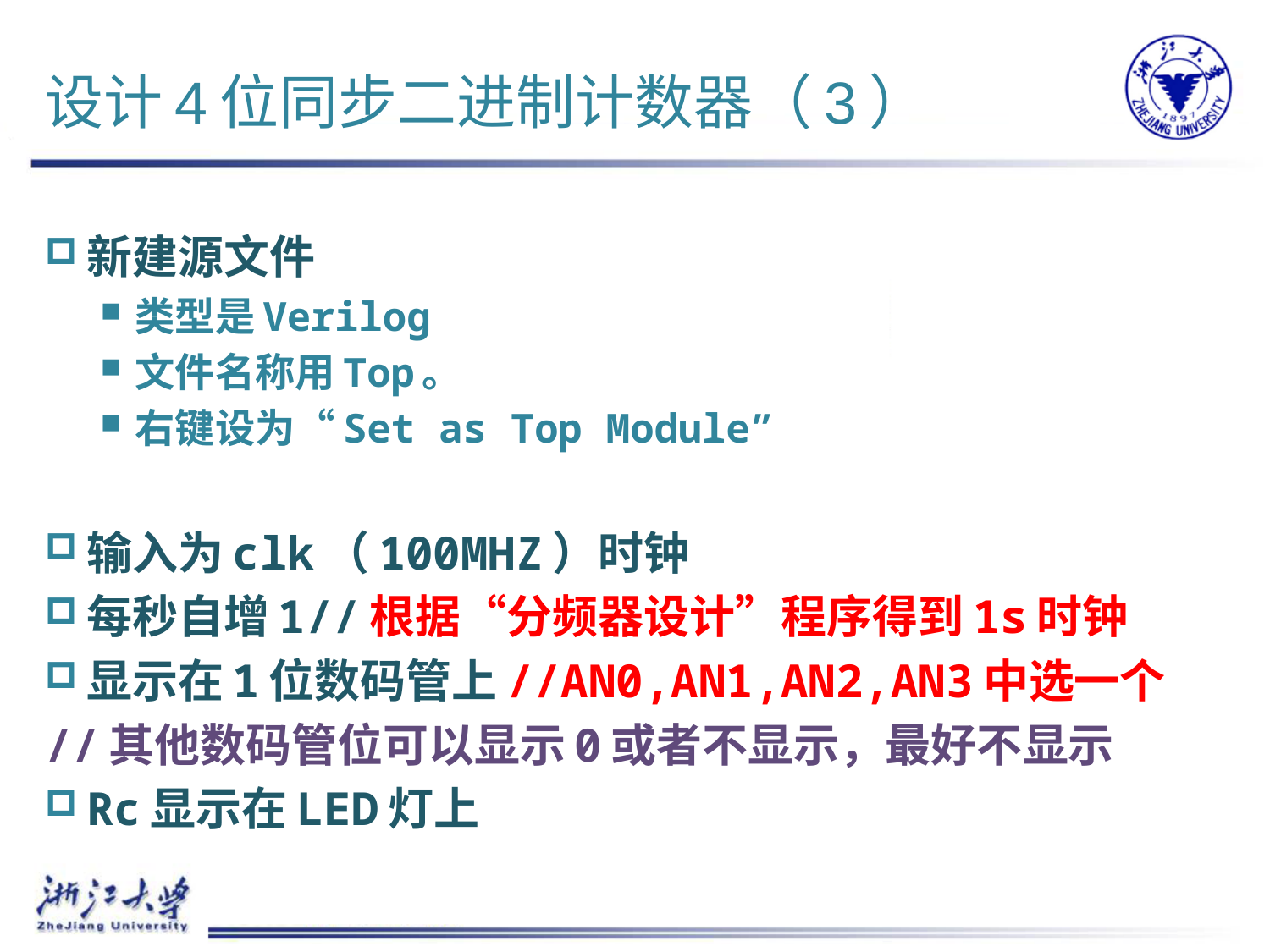

# 设计4位同步二进制计数器（3）
新建源文件
类型是Verilog
文件名称用Top。
右键设为“Set as Top Module”

输入为clk（100MHZ）时钟
每秒自增1//根据“分频器设计”程序得到1s时钟
显示在1位数码管上//AN0,AN1,AN2,AN3中选一个
//其他数码管位可以显示0或者不显示，最好不显示
Rc显示在LED灯上